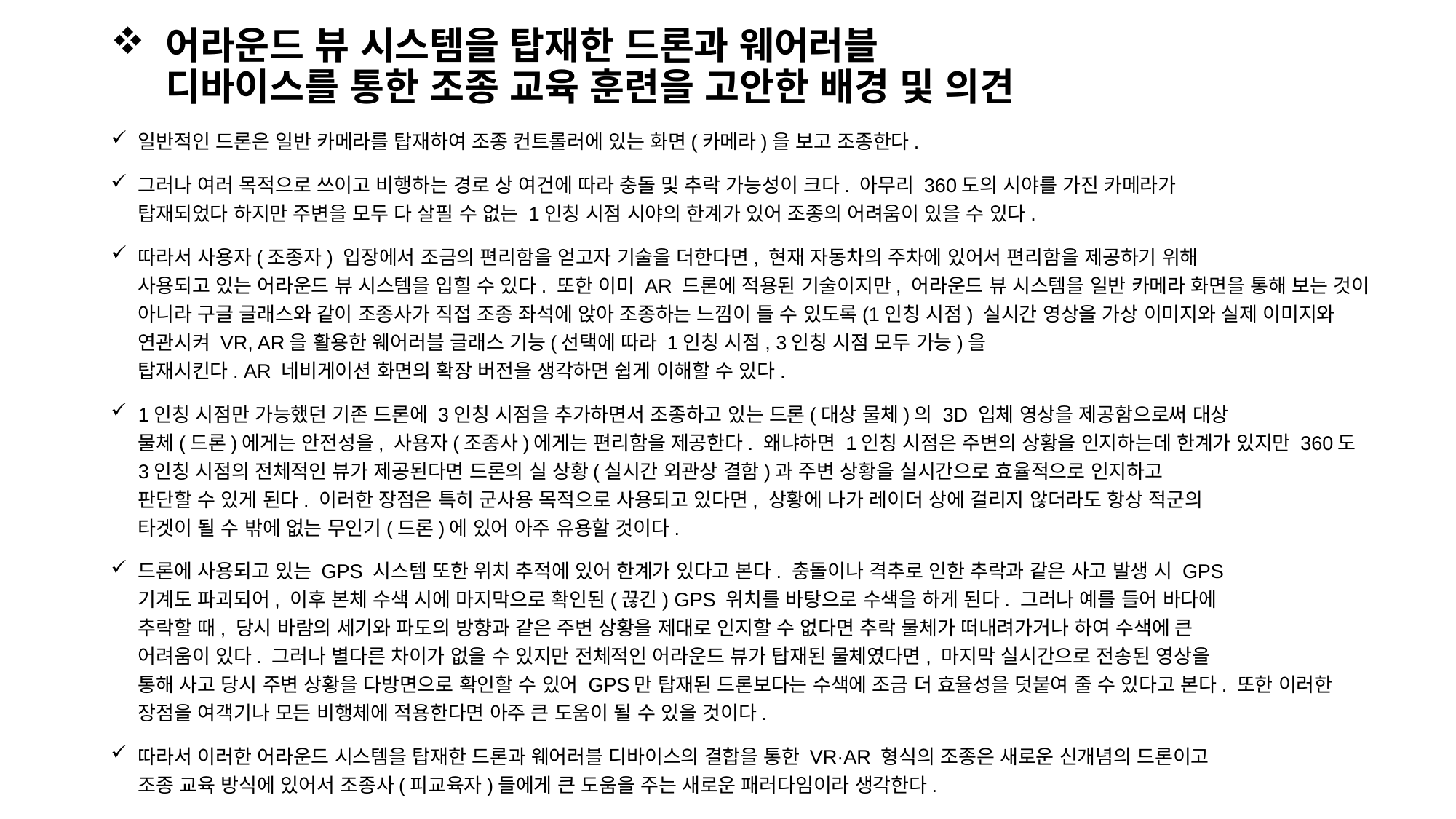

# 어라운드 뷰 시스템을 탑재한 드론과 웨어러블 디바이스를 통한 조종 교육 훈련을 고안한 배경 및 의견
일반적인 드론은 일반 카메라를 탑재하여 조종 컨트롤러에 있는 화면(카메라)을 보고 조종한다.
그러나 여러 목적으로 쓰이고 비행하는 경로 상 여건에 따라 충돌 및 추락 가능성이 크다. 아무리 360도의 시야를 가진 카메라가
탑재되었다 하지만 주변을 모두 다 살필 수 없는 1인칭 시점 시야의 한계가 있어 조종의 어려움이 있을 수 있다.
따라서 사용자(조종자) 입장에서 조금의 편리함을 얻고자 기술을 더한다면, 현재 자동차의 주차에 있어서 편리함을 제공하기 위해
사용되고 있는 어라운드 뷰 시스템을 입힐 수 있다. 또한 이미 AR 드론에 적용된 기술이지만, 어라운드 뷰 시스템을 일반 카메라 화면을 통해 보는 것이 아니라 구글 글래스와 같이 조종사가 직접 조종 좌석에 앉아 조종하는 느낌이 들 수 있도록(1인칭 시점) 실시간 영상을 가상 이미지와 실제 이미지와 연관시켜 VR, AR을 활용한 웨어러블 글래스 기능(선택에 따라 1인칭 시점, 3인칭 시점 모두 가능)을
탑재시킨다. AR 네비게이션 화면의 확장 버전을 생각하면 쉽게 이해할 수 있다.
1인칭 시점만 가능했던 기존 드론에 3인칭 시점을 추가하면서 조종하고 있는 드론(대상 물체)의 3D 입체 영상을 제공함으로써 대상
물체(드론)에게는 안전성을, 사용자(조종사)에게는 편리함을 제공한다. 왜냐하면 1인칭 시점은 주변의 상황을 인지하는데 한계가 있지만 360도 3인칭 시점의 전체적인 뷰가 제공된다면 드론의 실 상황(실시간 외관상 결함)과 주변 상황을 실시간으로 효율적으로 인지하고
판단할 수 있게 된다. 이러한 장점은 특히 군사용 목적으로 사용되고 있다면, 상황에 나가 레이더 상에 걸리지 않더라도 항상 적군의
타겟이 될 수 밖에 없는 무인기(드론)에 있어 아주 유용할 것이다.
드론에 사용되고 있는 GPS 시스템 또한 위치 추적에 있어 한계가 있다고 본다. 충돌이나 격추로 인한 추락과 같은 사고 발생 시 GPS
기계도 파괴되어, 이후 본체 수색 시에 마지막으로 확인된(끊긴) GPS 위치를 바탕으로 수색을 하게 된다. 그러나 예를 들어 바다에
추락할 때, 당시 바람의 세기와 파도의 방향과 같은 주변 상황을 제대로 인지할 수 없다면 추락 물체가 떠내려가거나 하여 수색에 큰
어려움이 있다. 그러나 별다른 차이가 없을 수 있지만 전체적인 어라운드 뷰가 탑재된 물체였다면, 마지막 실시간으로 전송된 영상을
통해 사고 당시 주변 상황을 다방면으로 확인할 수 있어 GPS만 탑재된 드론보다는 수색에 조금 더 효율성을 덧붙여 줄 수 있다고 본다. 또한 이러한 장점을 여객기나 모든 비행체에 적용한다면 아주 큰 도움이 될 수 있을 것이다.
따라서 이러한 어라운드 시스템을 탑재한 드론과 웨어러블 디바이스의 결합을 통한 VR·AR 형식의 조종은 새로운 신개념의 드론이고
조종 교육 방식에 있어서 조종사(피교육자)들에게 큰 도움을 주는 새로운 패러다임이라 생각한다.